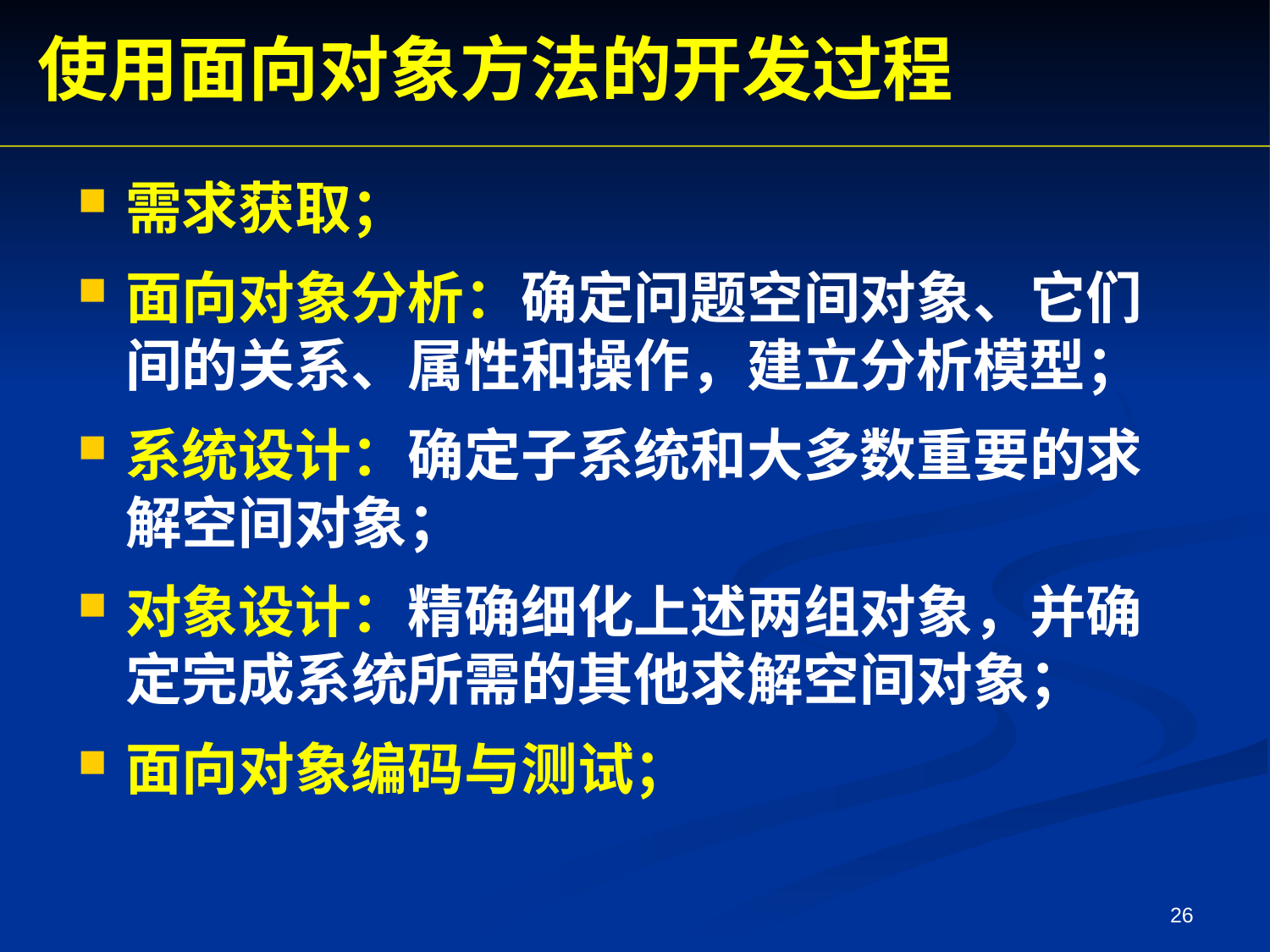

使用面向对象方法的开发过程

需求获取；
面向对象分析：确定问题空间对象、它们间的关系、属性和操作，建立分析模型；
系统设计：确定子系统和大多数重要的求解空间对象；
对象设计：精确细化上述两组对象，并确定完成系统所需的其他求解空间对象；
面向对象编码与测试；
26